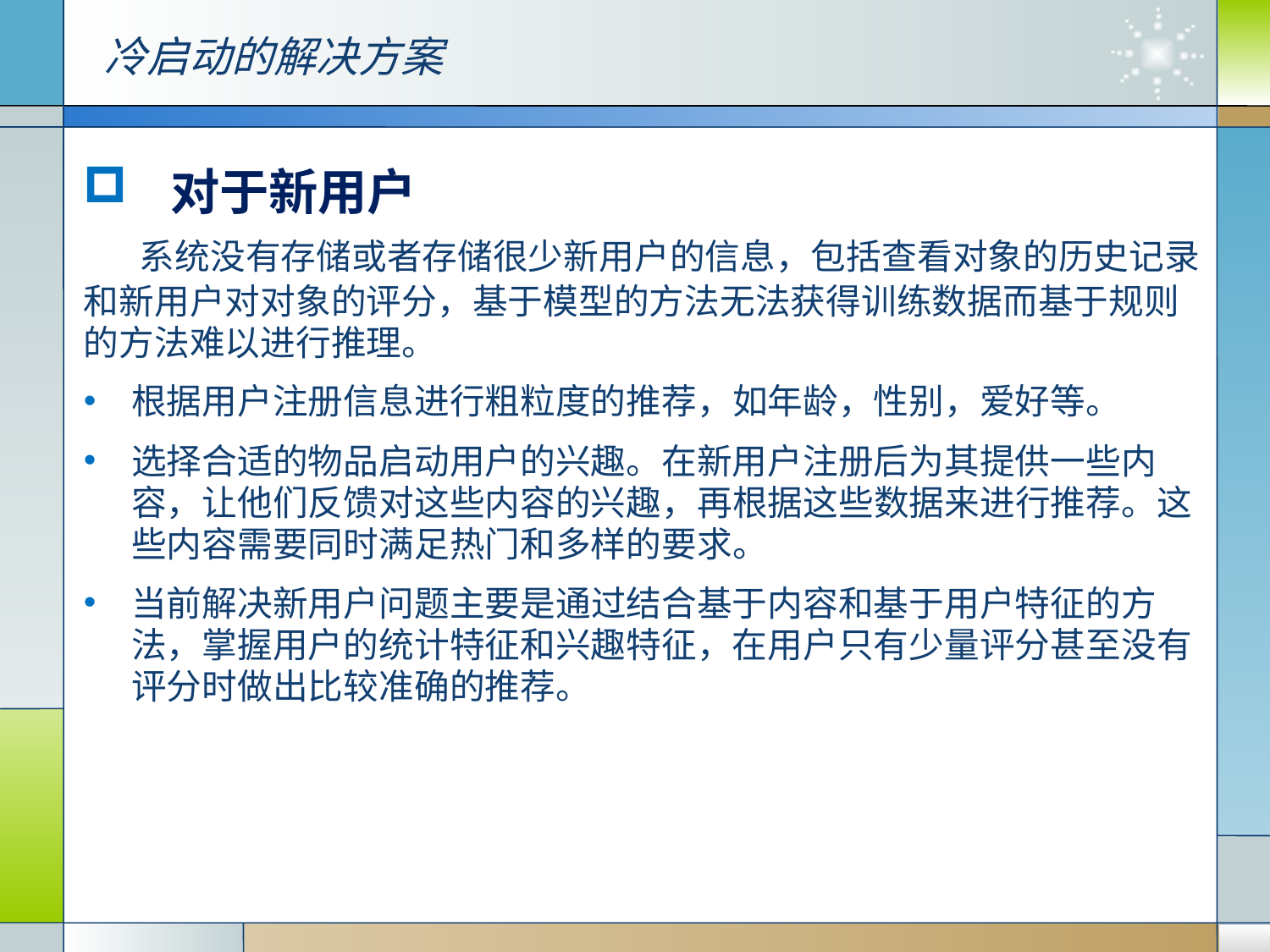

冷启动的解决方案
 对于新用户
    系统没有存储或者存储很少新用户的信息，包括查看对象的历史记录和新用户对对象的评分，基于模型的方法无法获得训练数据而基于规则的方法难以进行推理。
根据用户注册信息进行粗粒度的推荐，如年龄，性别，爱好等。
选择合适的物品启动用户的兴趣。在新用户注册后为其提供一些内容，让他们反馈对这些内容的兴趣，再根据这些数据来进行推荐。这些内容需要同时满足热门和多样的要求。
当前解决新用户问题主要是通过结合基于内容和基于用户特征的方法，掌握用户的统计特征和兴趣特征，在用户只有少量评分甚至没有评分时做出比较准确的推荐。